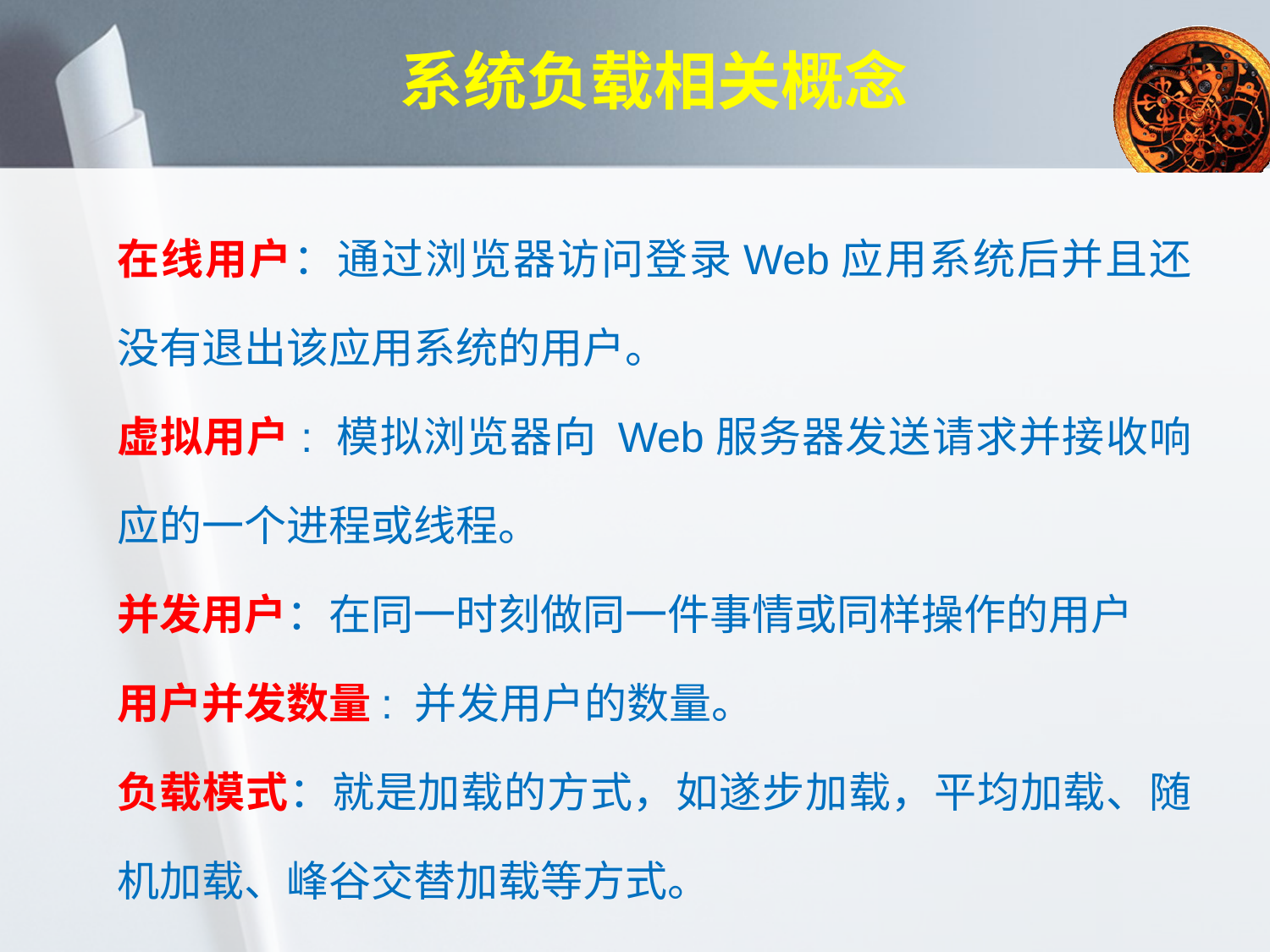

# 系统负载相关概念
在线用户：通过浏览器访问登录Web应用系统后并且还没有退出该应用系统的用户。
虚拟用户: 模拟浏览器向 Web服务器发送请求并接收响应的一个进程或线程。
并发用户：在同一时刻做同一件事情或同样操作的用户
用户并发数量: 并发用户的数量。
负载模式：就是加载的方式，如遂步加载，平均加载、随机加载、峰谷交替加载等方式。